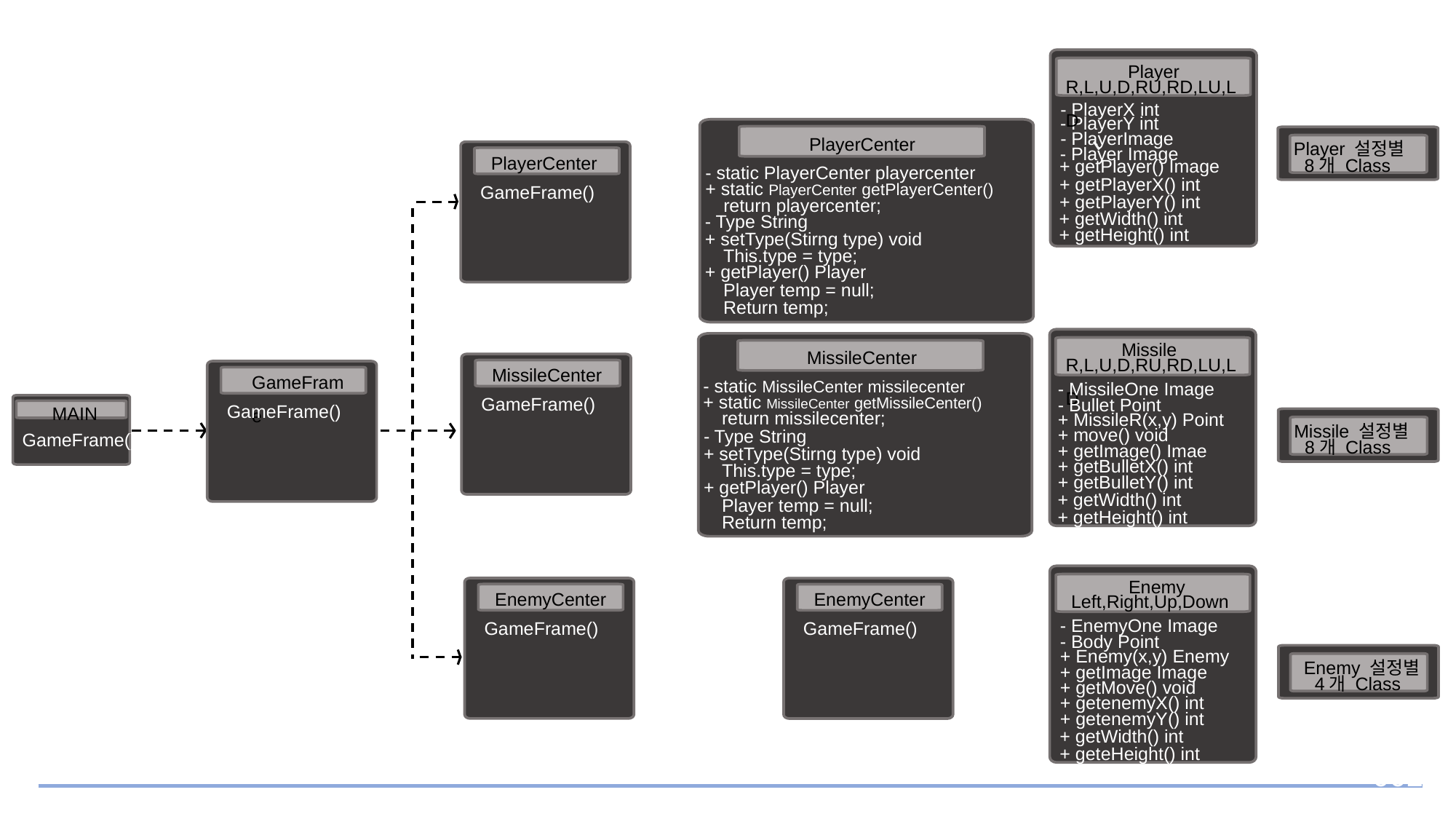

Player

R,L,U,D,RU,RD,LU,LD
- PlayerX int
- PlayerY int
- PlayerImage

PlayerCenter
Player 설정별

- Player Image

PlayerCenter

8개 Class
+ getPlayer() Image

- static PlayerCenter playercenter
+ getPlayerX() int
+ static PlayerCenter getPlayerCenter()
GameFrame()
+ getPlayerY() int
return playercenter;
+ getWidth() int
- Type String
+ getHeight() int
+ setType(Stirng type) void
This.type = type;
+ getPlayer() Player
Player temp = null;
Return temp;
Missile

MissileCenter

R,L,U,D,RU,RD,LU,LD
MissileCenter

GameFrame

- static MissileCenter missilecenter
- MissileOne Image

+ static MissileCenter getMissileCenter()
GameFrame()
- Bullet Point
GameFrame()
MAIN

return missilecenter;
+ MissileR(x,y) Point

Missile 설정별

+ move() void
- Type String
GameFrame()

8개 Class
+ getImage() Imae
+ setType(Stirng type) void
+ getBulletX() int
This.type = type;
+ getBulletY() int
+ getPlayer() Player
+ getWidth() int
Player temp = null;
+ getHeight() int
Return temp;
Enemy

EnemyCenter
EnemyCenter

Left,Right,Up,Down

- EnemyOne Image
GameFrame()
GameFrame()
- Body Point
+ Enemy(x,y) Enemy
Enemy 설정별

+ getImage Image

4개 Class
+ getMove() void
+ getenemyX() int
002
+ getenemyY() int
+ getWidth() int
+ geteHeight() int